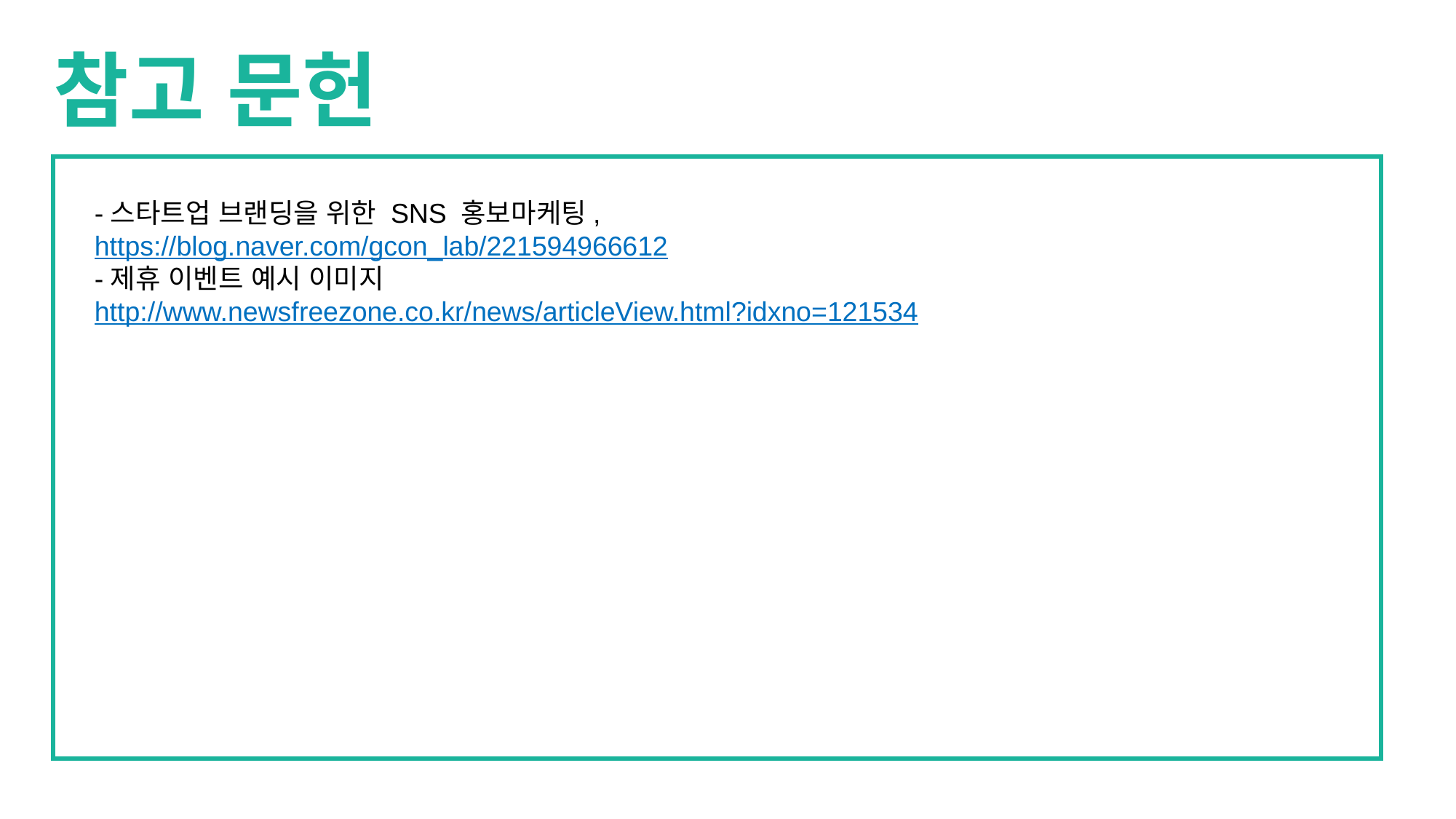

참고 문헌

-스타트업 브랜딩을 위한 SNS 홍보마케팅, https://blog.naver.com/gcon_lab/221594966612
-제휴 이벤트 예시 이미지
http://www.newsfreezone.co.kr/news/articleView.html?idxno=121534